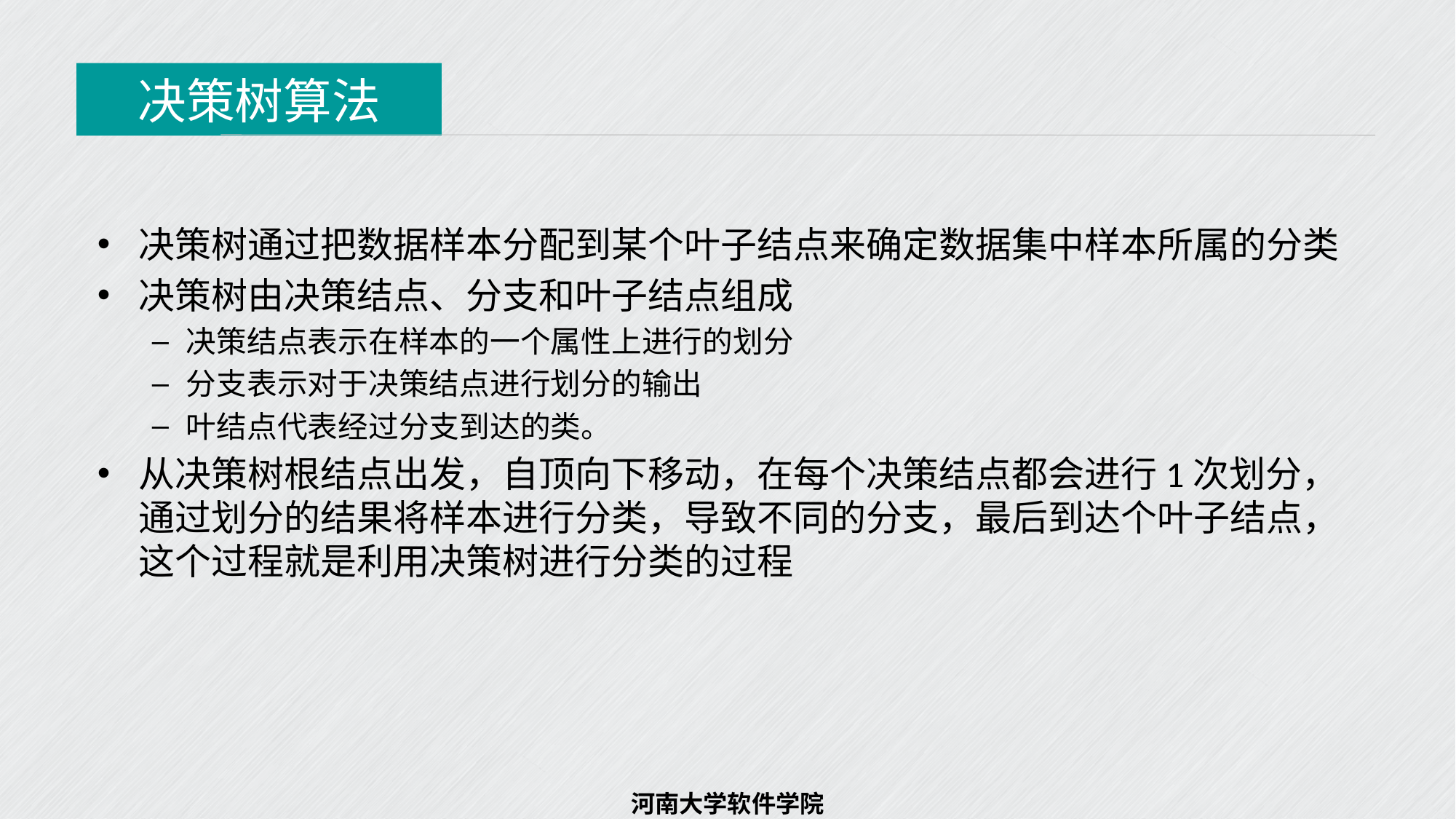

决策树算法
决策树通过把数据样本分配到某个叶子结点来确定数据集中样本所属的分类
决策树由决策结点、分支和叶子结点组成
决策结点表示在样本的一个属性上进行的划分
分支表示对于决策结点进行划分的输出
叶结点代表经过分支到达的类。
从决策树根结点出发，自顶向下移动，在每个决策结点都会进行1次划分，通过划分的结果将样本进行分类，导致不同的分支，最后到达个叶子结点，这个过程就是利用决策树进行分类的过程